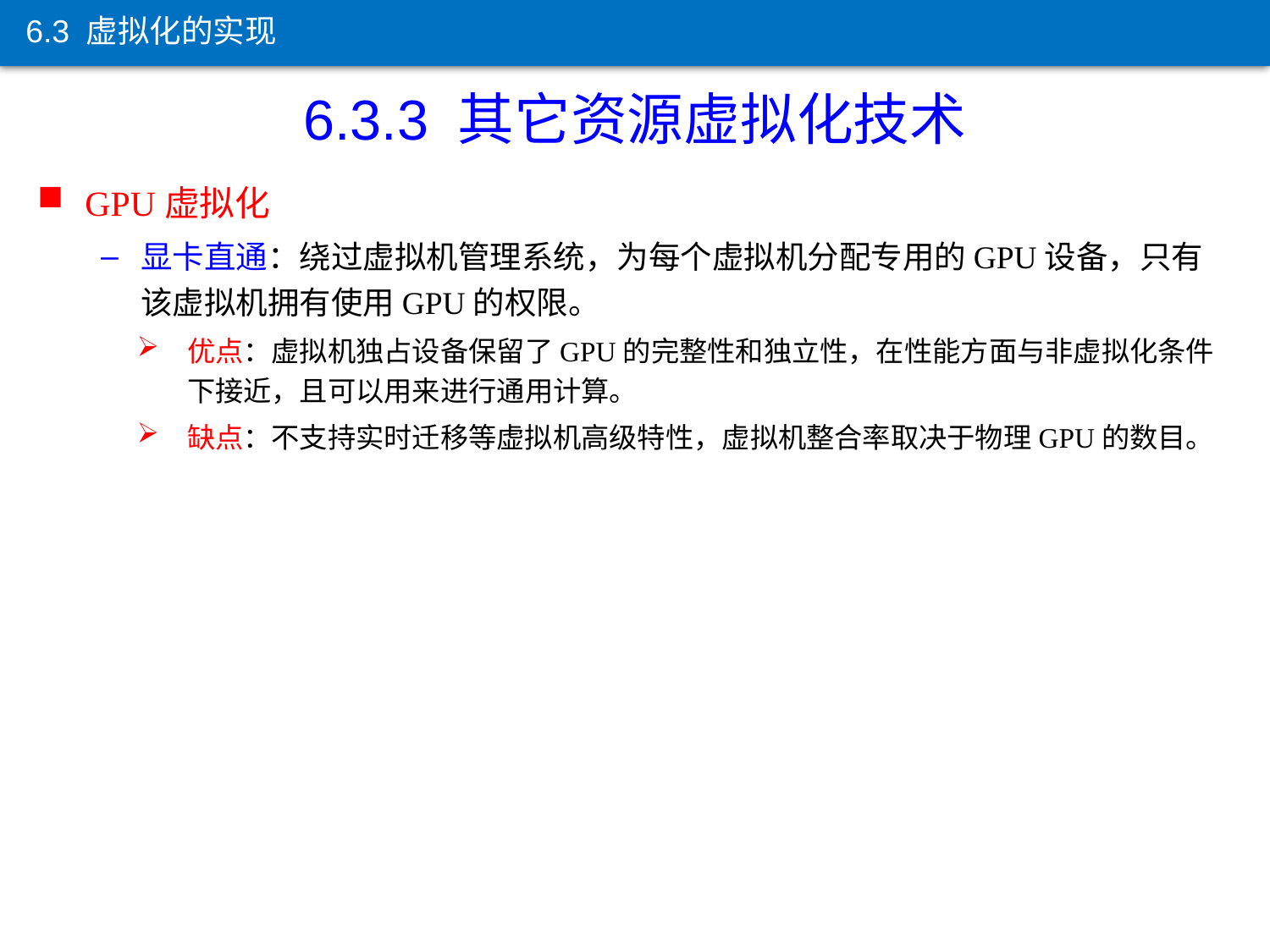

6.3 虚拟化的实现
6.3.3 其它资源虚拟化技术
GPU虚拟化
显卡直通：绕过虚拟机管理系统，为每个虚拟机分配专用的GPU设备，只有该虚拟机拥有使用GPU的权限。
优点：虚拟机独占设备保留了GPU的完整性和独立性，在性能方面与非虚拟化条件下接近，且可以用来进行通用计算。
缺点：不支持实时迁移等虚拟机高级特性，虚拟机整合率取决于物理GPU的数目。

35